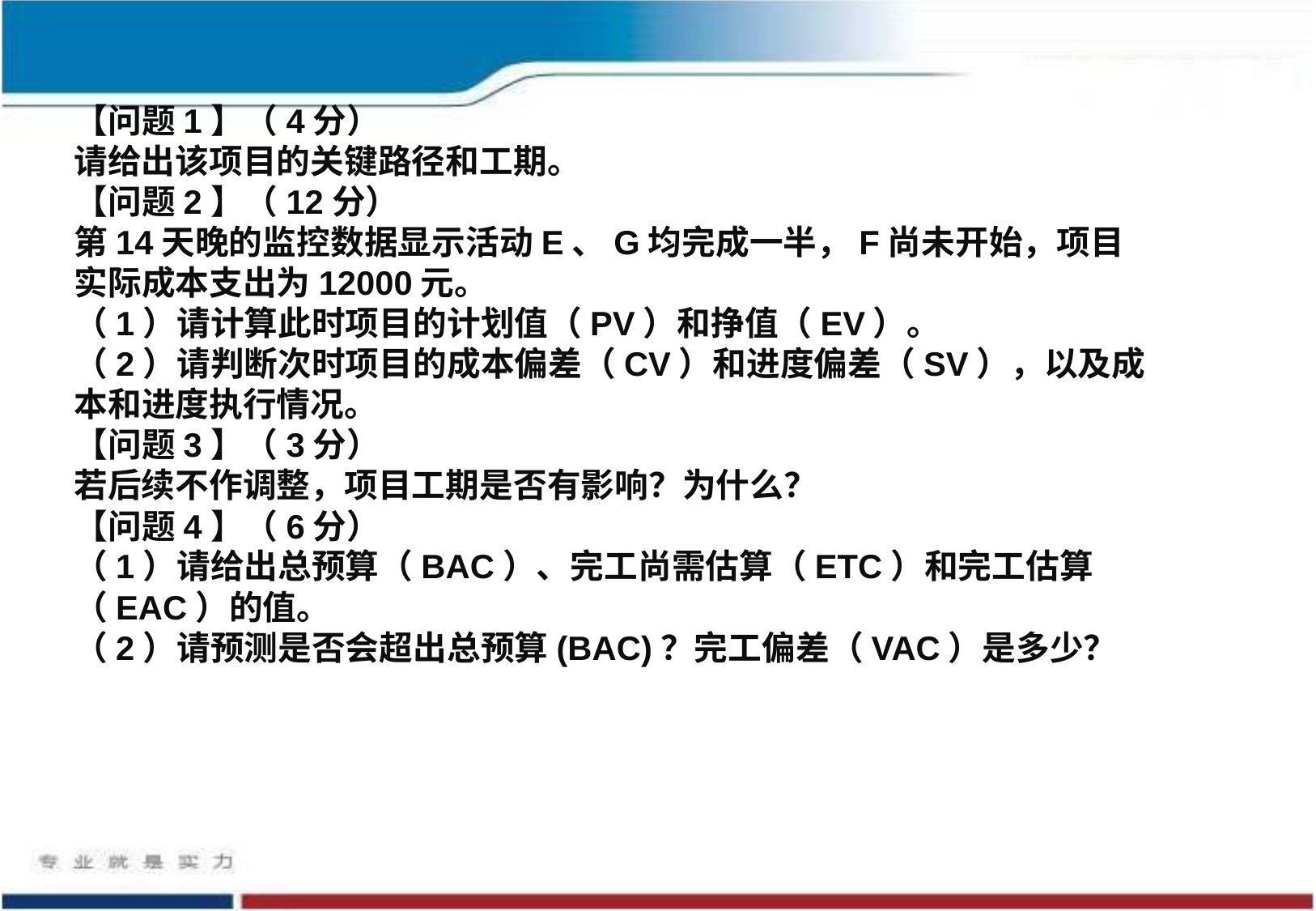

【问题1】（4分）
请给出该项目的关键路径和工期。
【问题2】（12分）
第14天晚的监控数据显示活动E、G均完成一半，F尚未开始，项目实际成本支出为12000元。
（1）请计算此时项目的计划值（PV）和挣值（EV）。
（2）请判断次时项目的成本偏差（CV）和进度偏差（SV），以及成本和进度执行情况。
【问题3】（3分）
若后续不作调整，项目工期是否有影响？为什么？
【问题4】（6分）
（1）请给出总预算（BAC）、完工尚需估算（ETC）和完工估算（EAC）的值。
（2）请预测是否会超出总预算(BAC)？完工偏差（VAC）是多少？